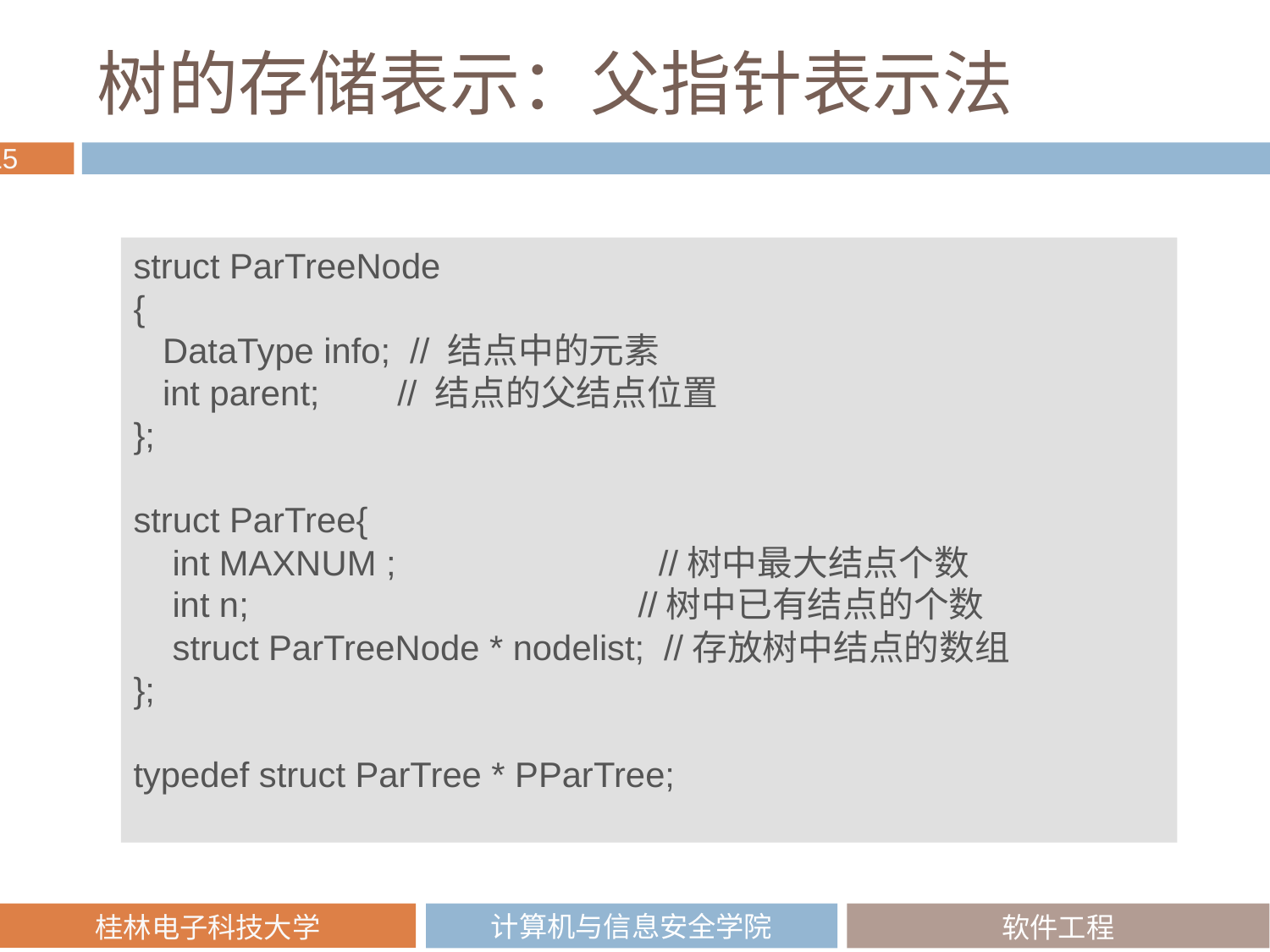

# 树的存储表示：父指针表示法
struct ParTreeNode
{
   DataType info;  // 结点中的元素
   int parent;        // 结点的父结点位置
};

struct ParTree{
    int MAXNUM ;                           //树中最大结点个数
    int n;                                        //树中已有结点的个数
    struct ParTreeNode * nodelist;  //存放树中结点的数组
};

typedef struct ParTree * PParTree;